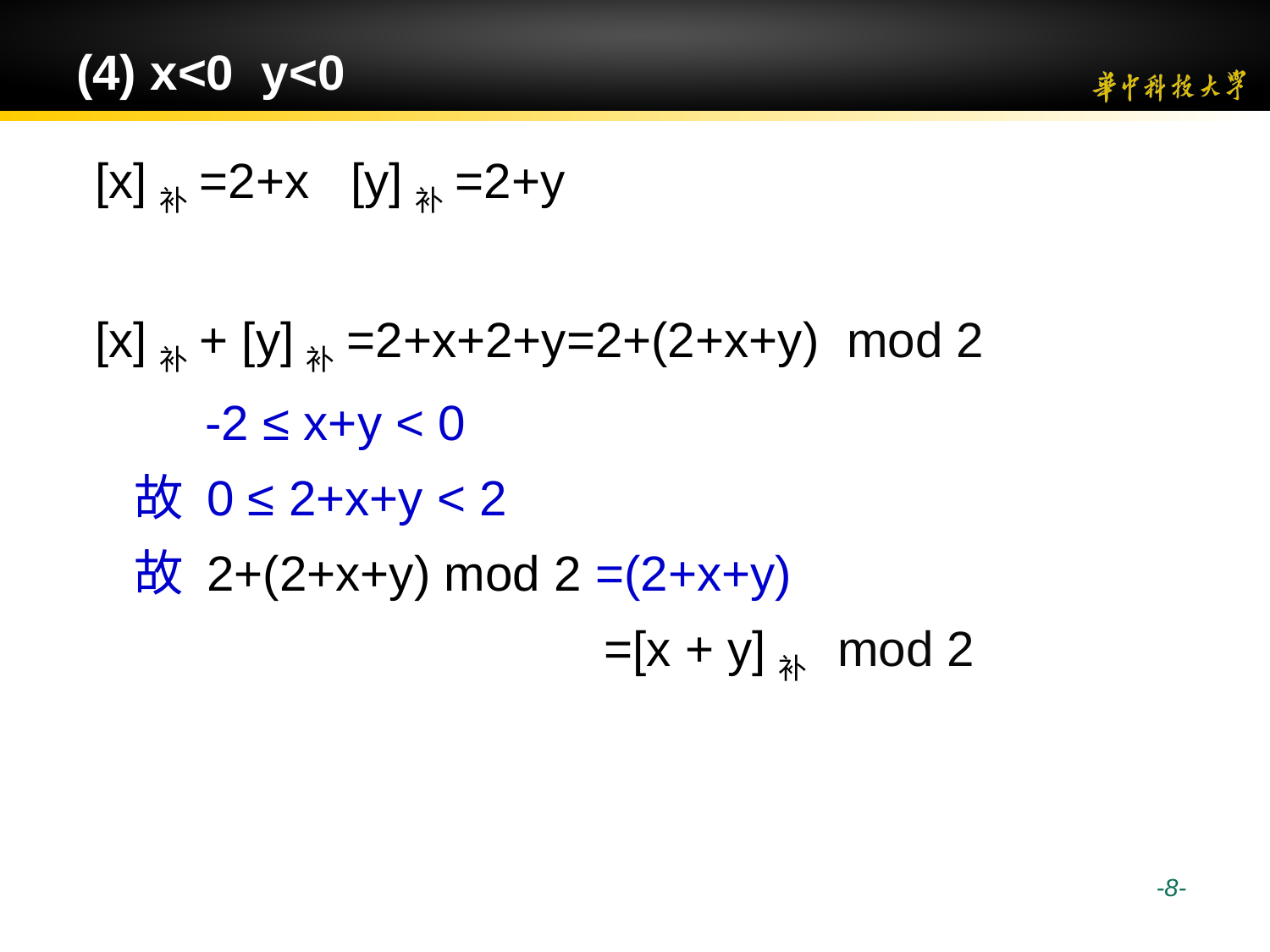

# (4) x<0  y<0
  [x]补=2+x   [y]补=2+y

  [x]补+ [y]补=2+x+2+y=2+(2+x+y)  mod 2
          -2 ≤ x+y < 0
     故 0 ≤ 2+x+y < 2
     故 2+(2+x+y) mod 2 =(2+x+y)
                                       =[x + y]补   mod 2

 -8-